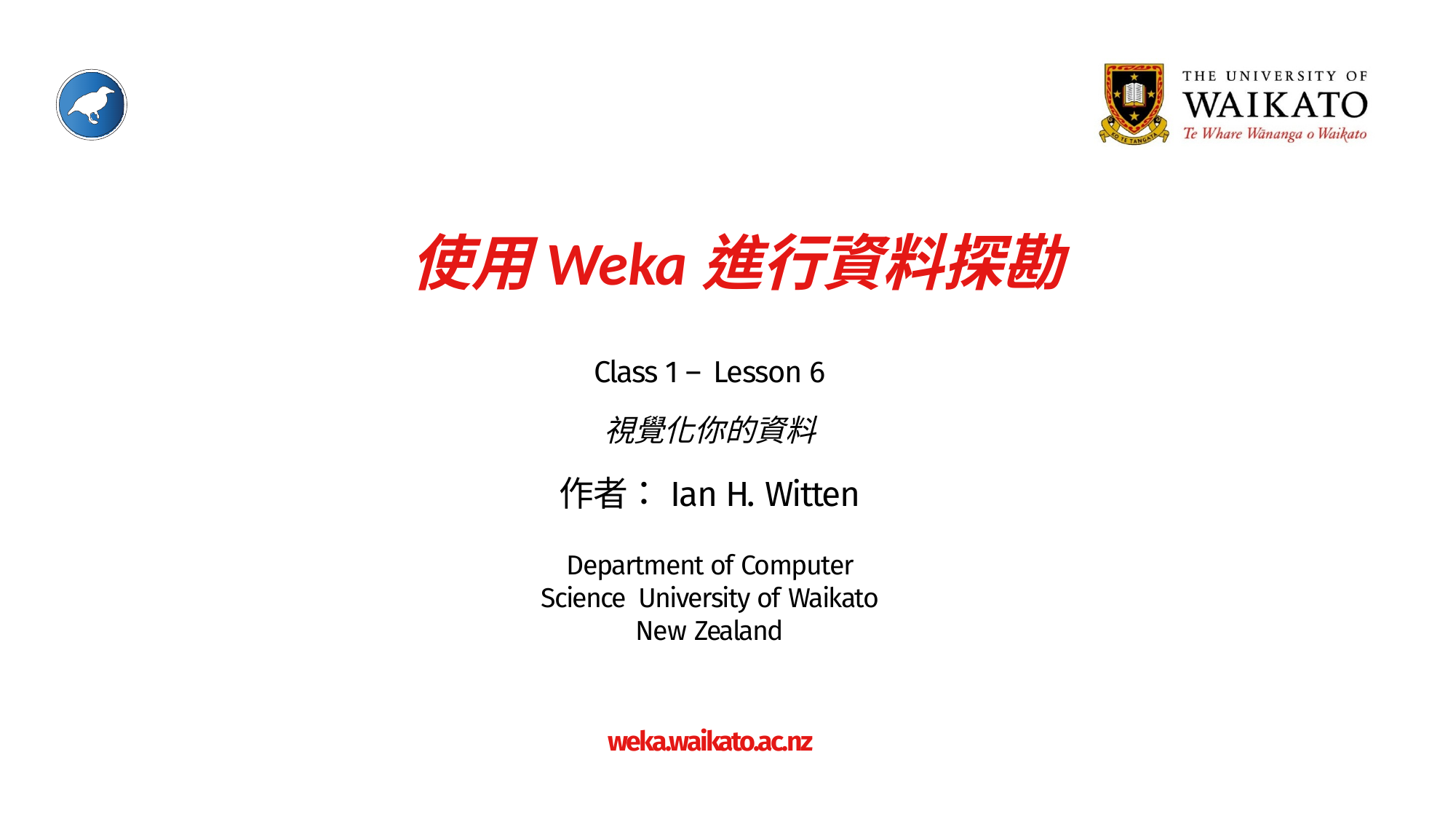

# 使用Weka進行資料探勘
Class 1 – Lesson 6
視覺化你的資料
作者：Ian H. Witten

Department of Computer Science  University of Waikato
New Zealand

weka.waikato.ac.nz